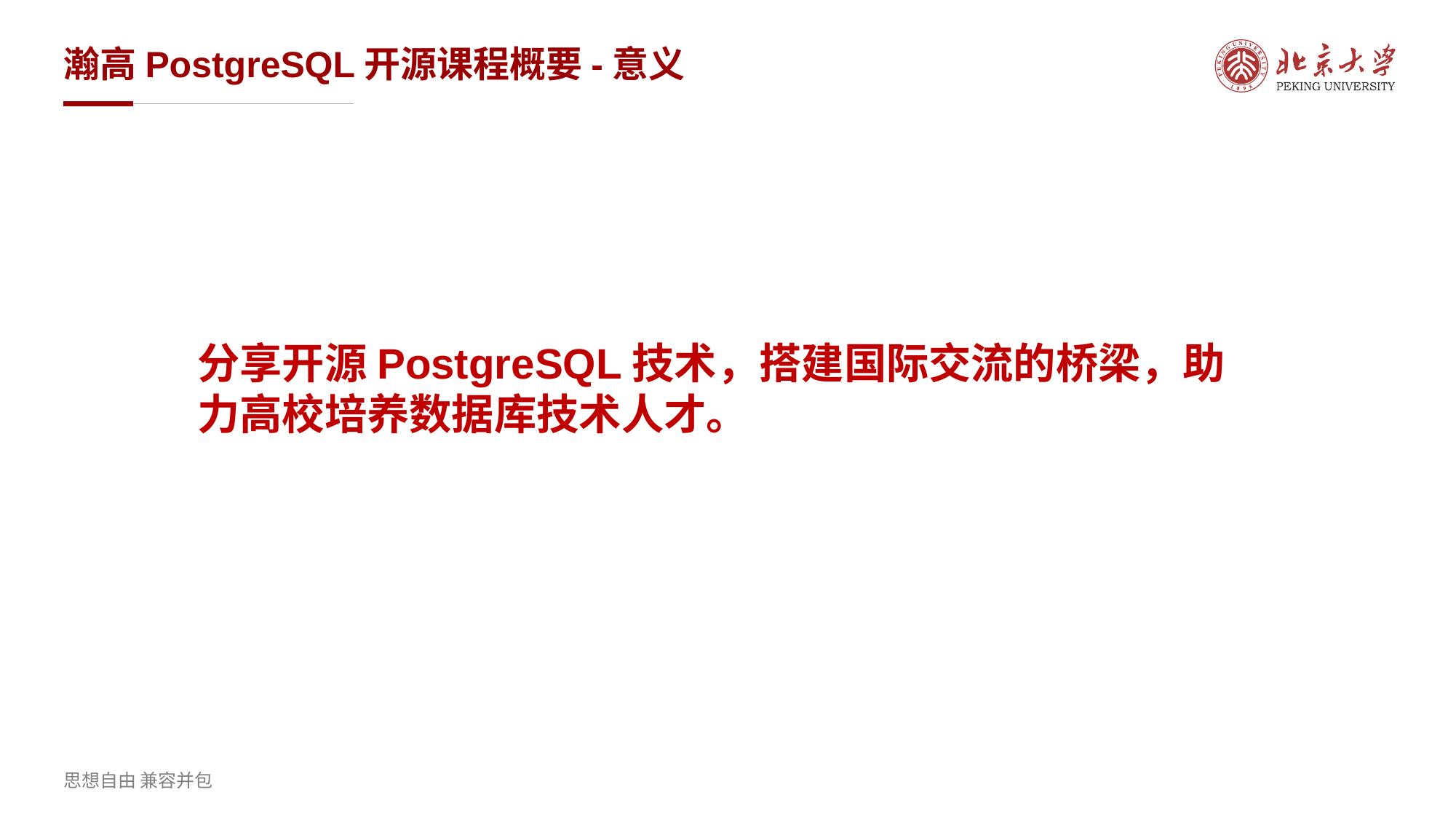

# 瀚高PostgreSQL开源课程概要-意义
分享开源PostgreSQL技术，搭建国际交流的桥梁，助力高校培养数据库技术人才。